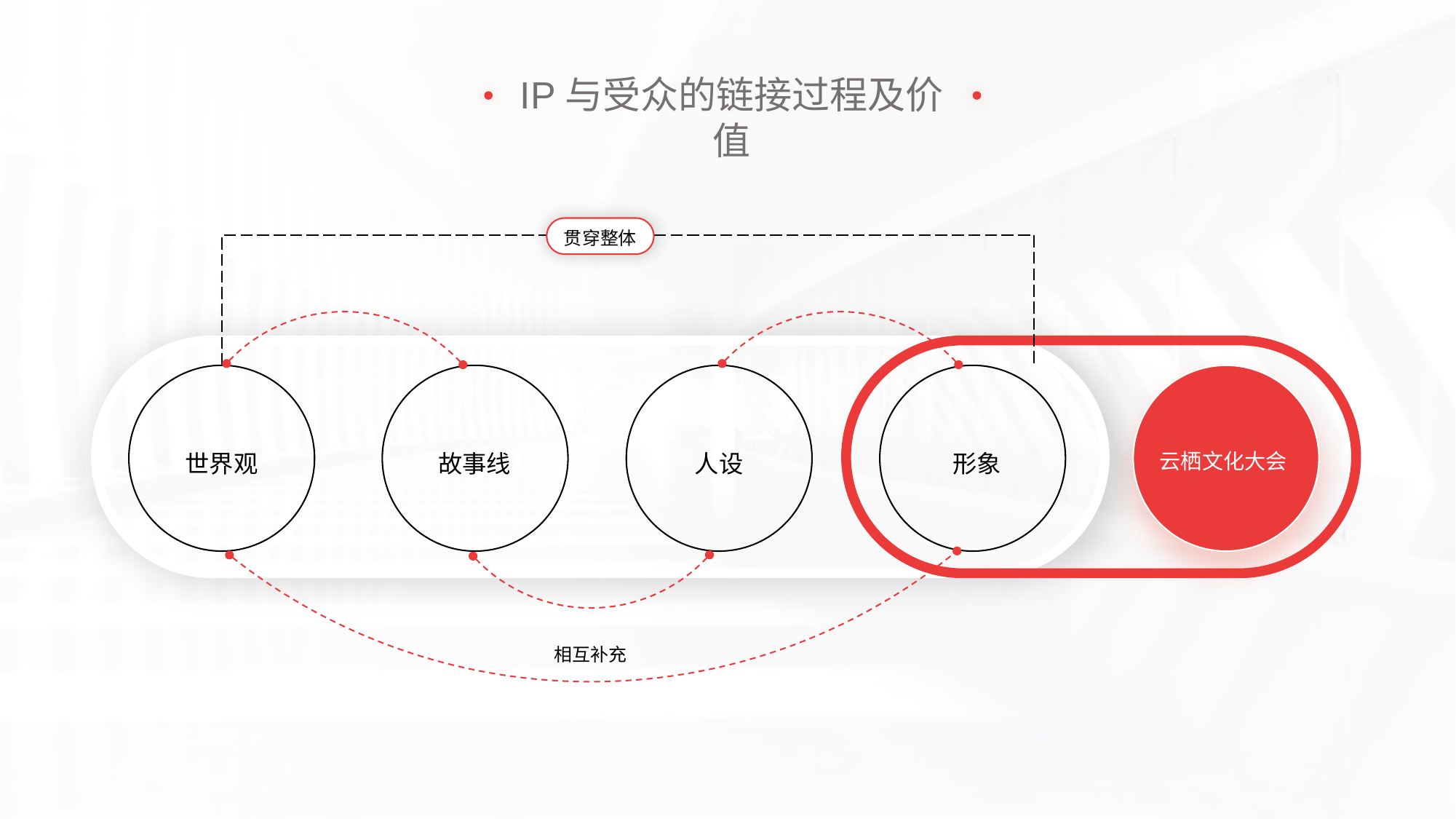

IP与受众的链接过程及价值

贯穿整体

世界观
故事线
人设
形象
云栖文化大会
相互补充